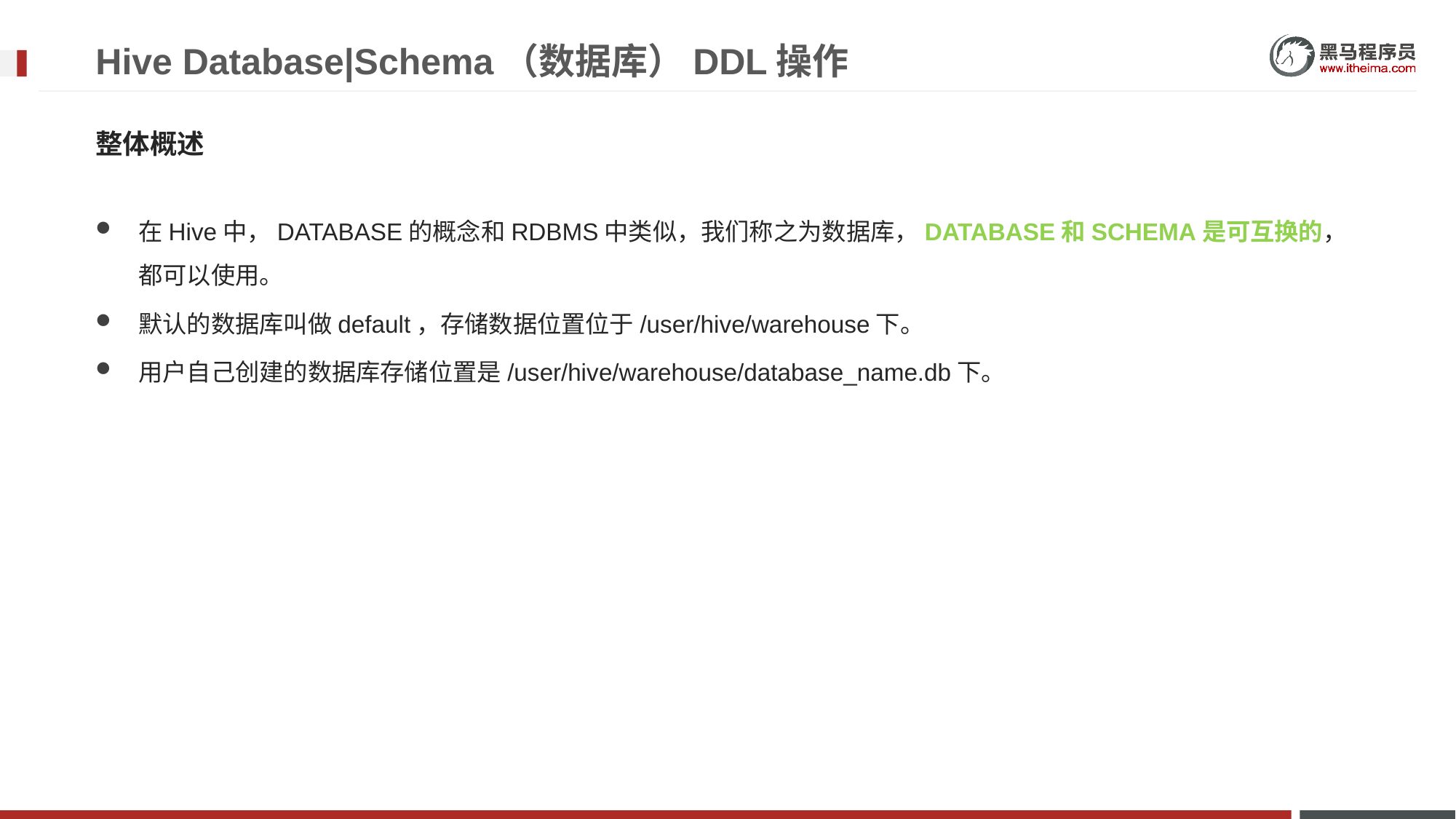

# Hive Database|Schema（数据库）DDL操作
整体概述
在Hive中，DATABASE的概念和RDBMS中类似，我们称之为数据库，DATABASE和SCHEMA是可互换的，都可以使用。
默认的数据库叫做default，存储数据位置位于/user/hive/warehouse下。
用户自己创建的数据库存储位置是/user/hive/warehouse/database_name.db下。